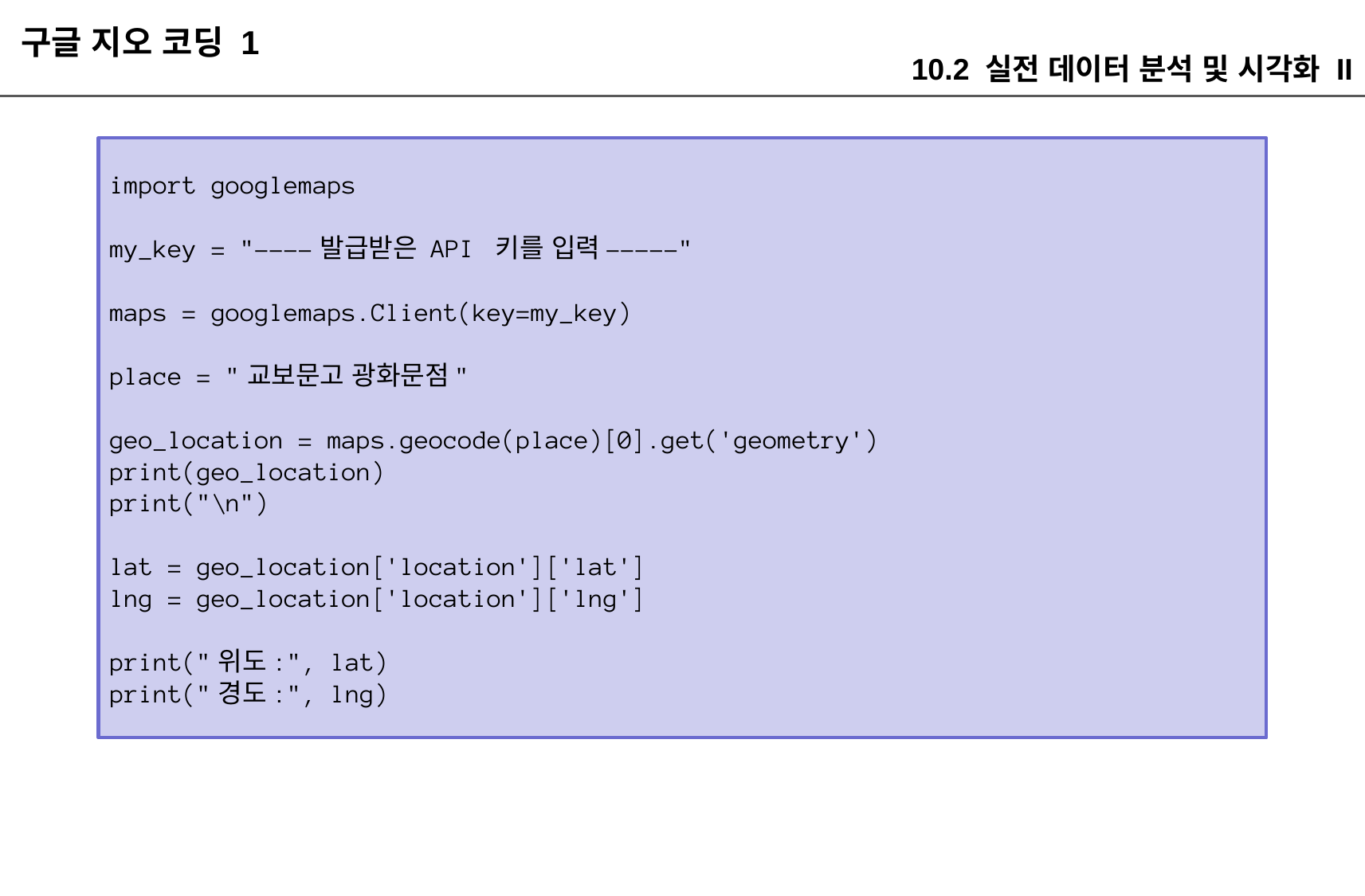

구글 지오 코딩 1
10.2 실전 데이터 분석 및 시각화 II
import googlemaps

my_key = "----발급받은 API 키를 입력-----"

maps = googlemaps.Client(key=my_key)

place = "교보문고 광화문점"

geo_location = maps.geocode(place)[0].get('geometry')
print(geo_location)
print("\n")

lat = geo_location['location']['lat']
lng = geo_location['location']['lng']

print("위도:", lat)
print("경도:", lng)